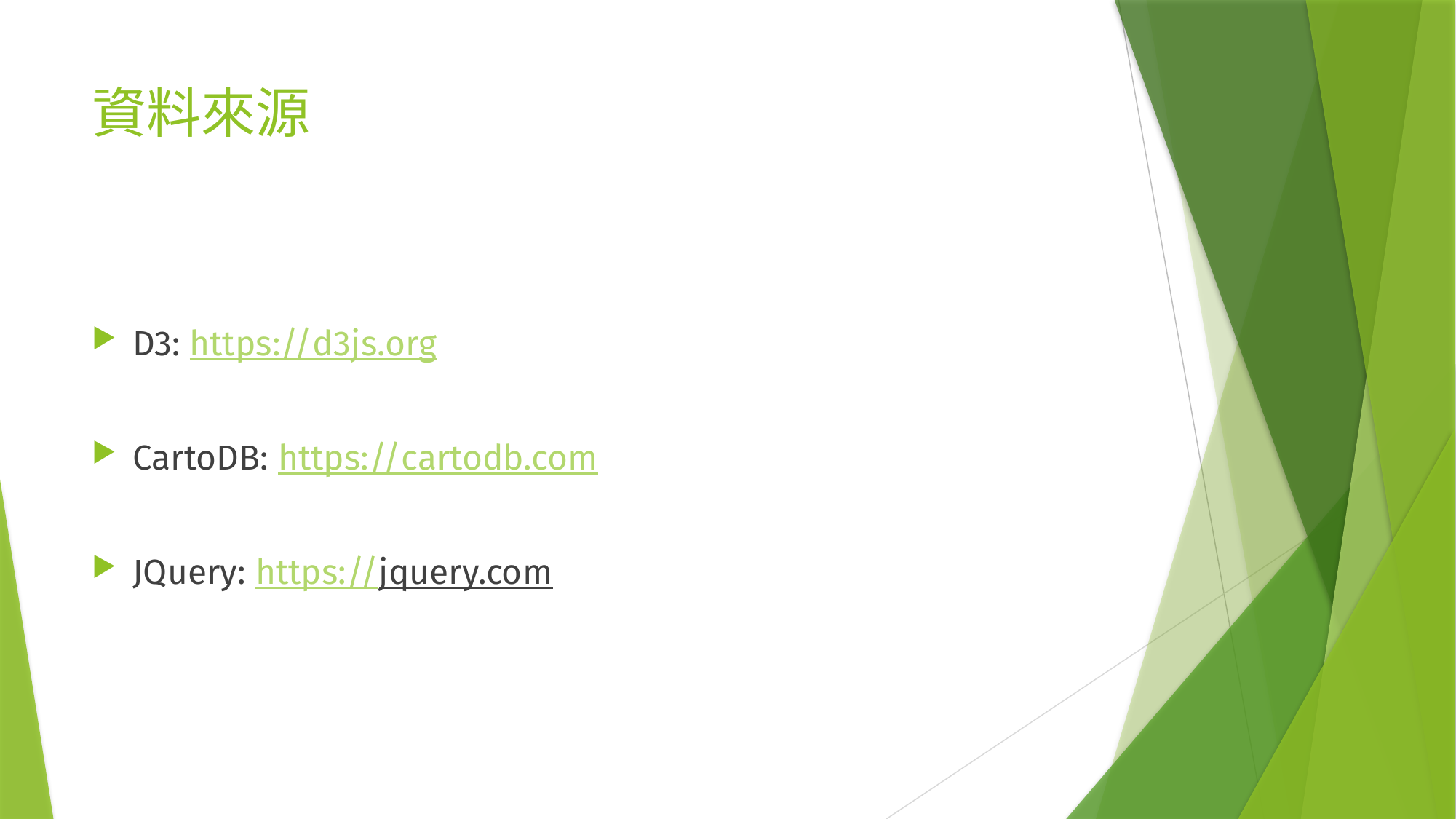

# 資料來源

D3: https://d3js.org

CartoDB: https://cartodb.com

JQuery: https://jquery.com